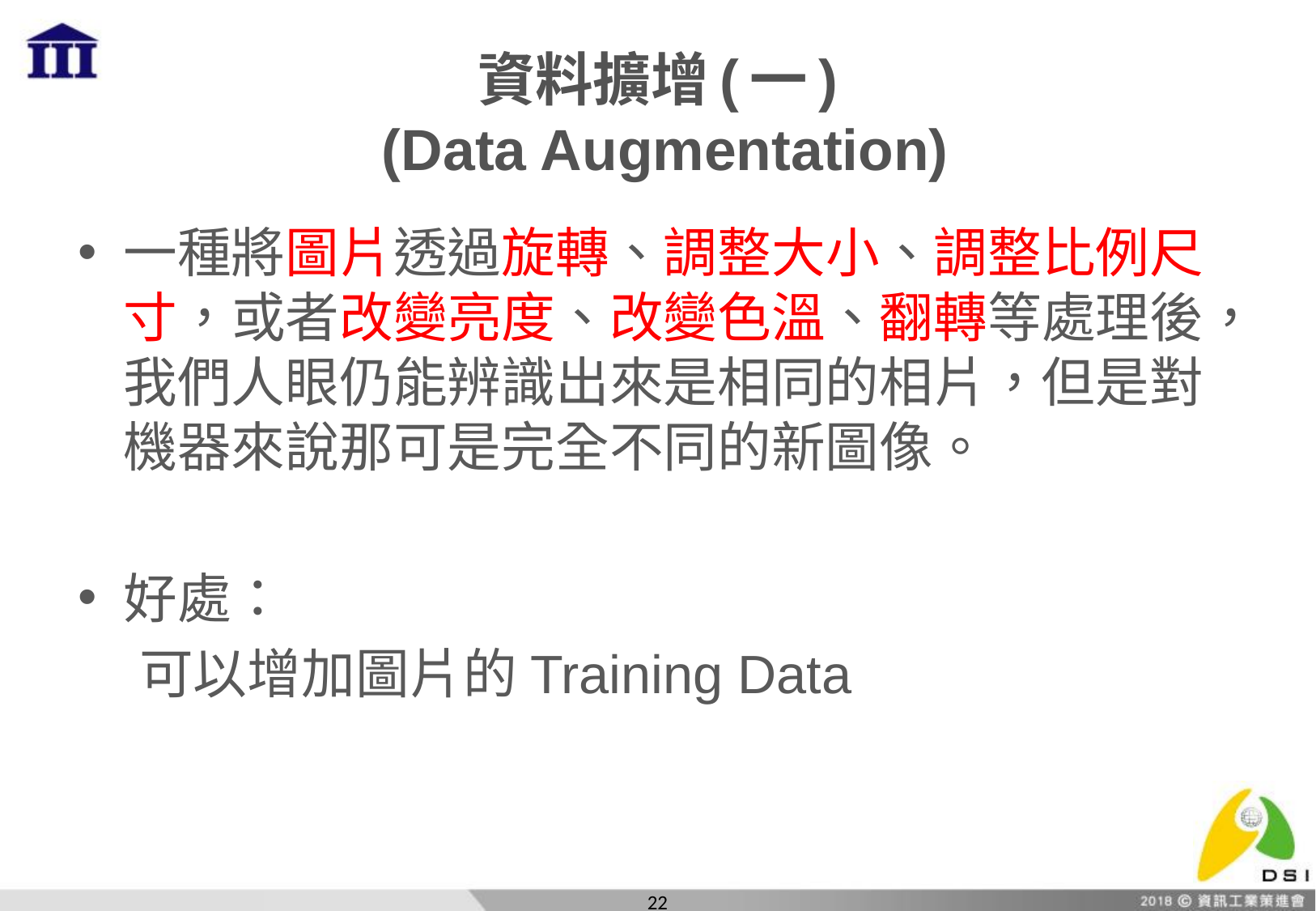

# 資料擴增(一) (Data Augmentation)
一種將圖片透過旋轉、調整大小、調整比例尺寸，或者改變亮度、改變色溫、翻轉等處理後，我們人眼仍能辨識出來是相同的相片，但是對機器來說那可是完全不同的新圖像。

好處：
    可以增加圖片的Training Data
22